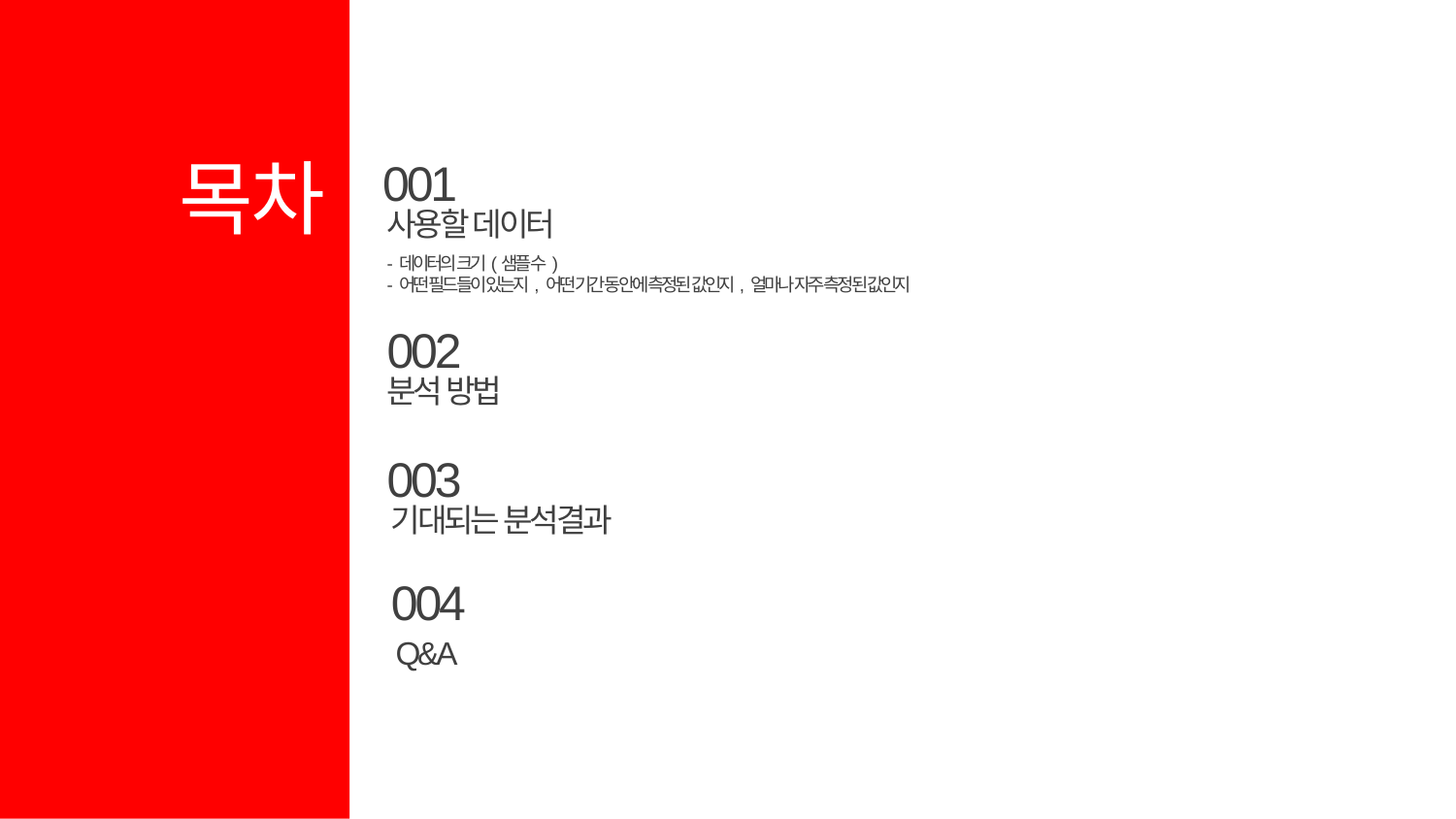

목차
001
사용할 데이터
- 데이터의 크기(샘플 수)
- 어떤 필드들이 있는지, 어떤 기간 동안에 측정된 값인지, 얼마나 자주 측정된 값인지
002
분석 방법
003
기대되는 분석결과
004
Q&A